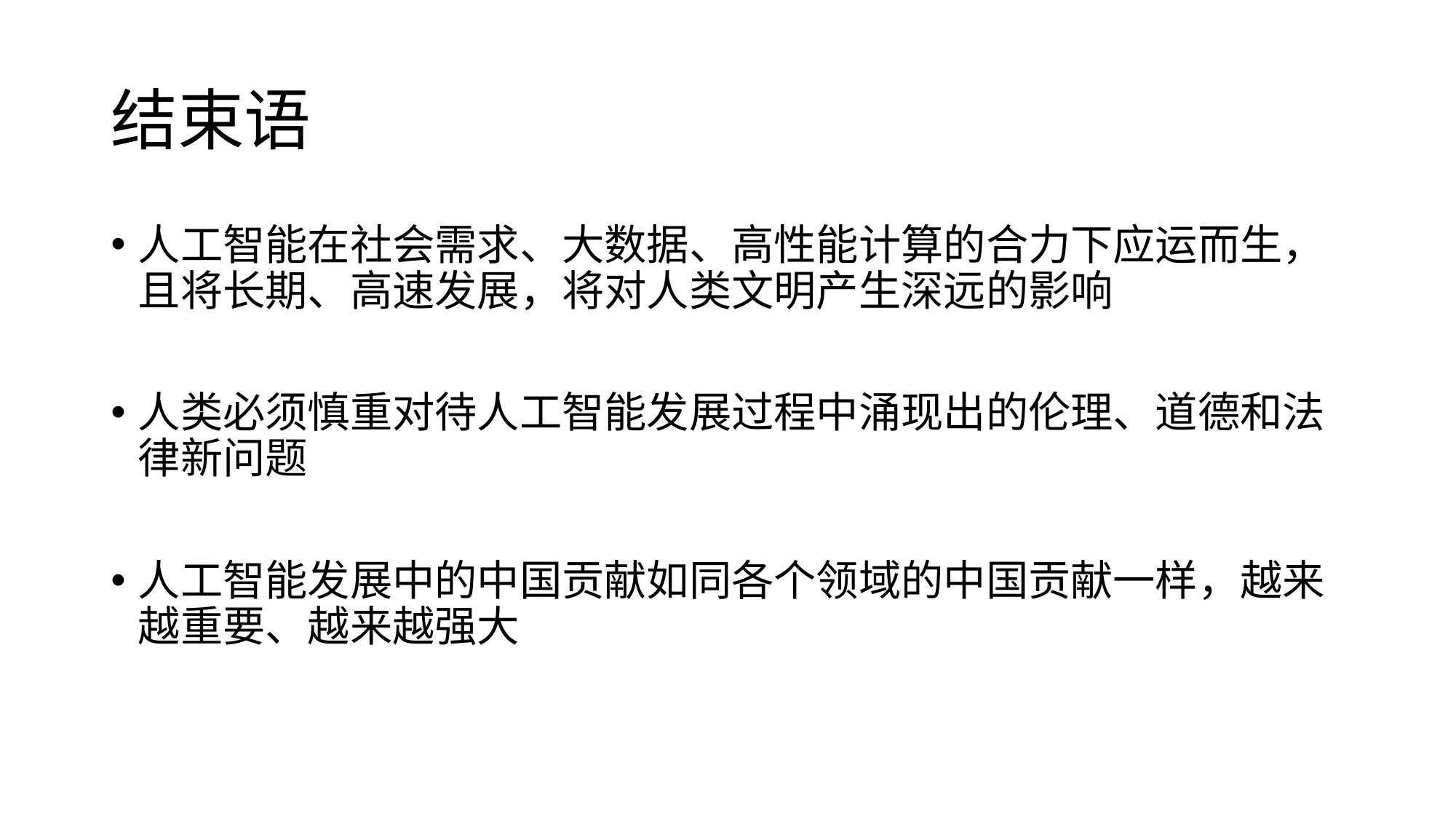

# 结束语
人工智能在社会需求、大数据、高性能计算的合力下应运而生，且将长期、高速发展，将对人类文明产生深远的影响

人类必须慎重对待人工智能发展过程中涌现出的伦理、道德和法律新问题

人工智能发展中的中国贡献如同各个领域的中国贡献一样，越来越重要、越来越强大